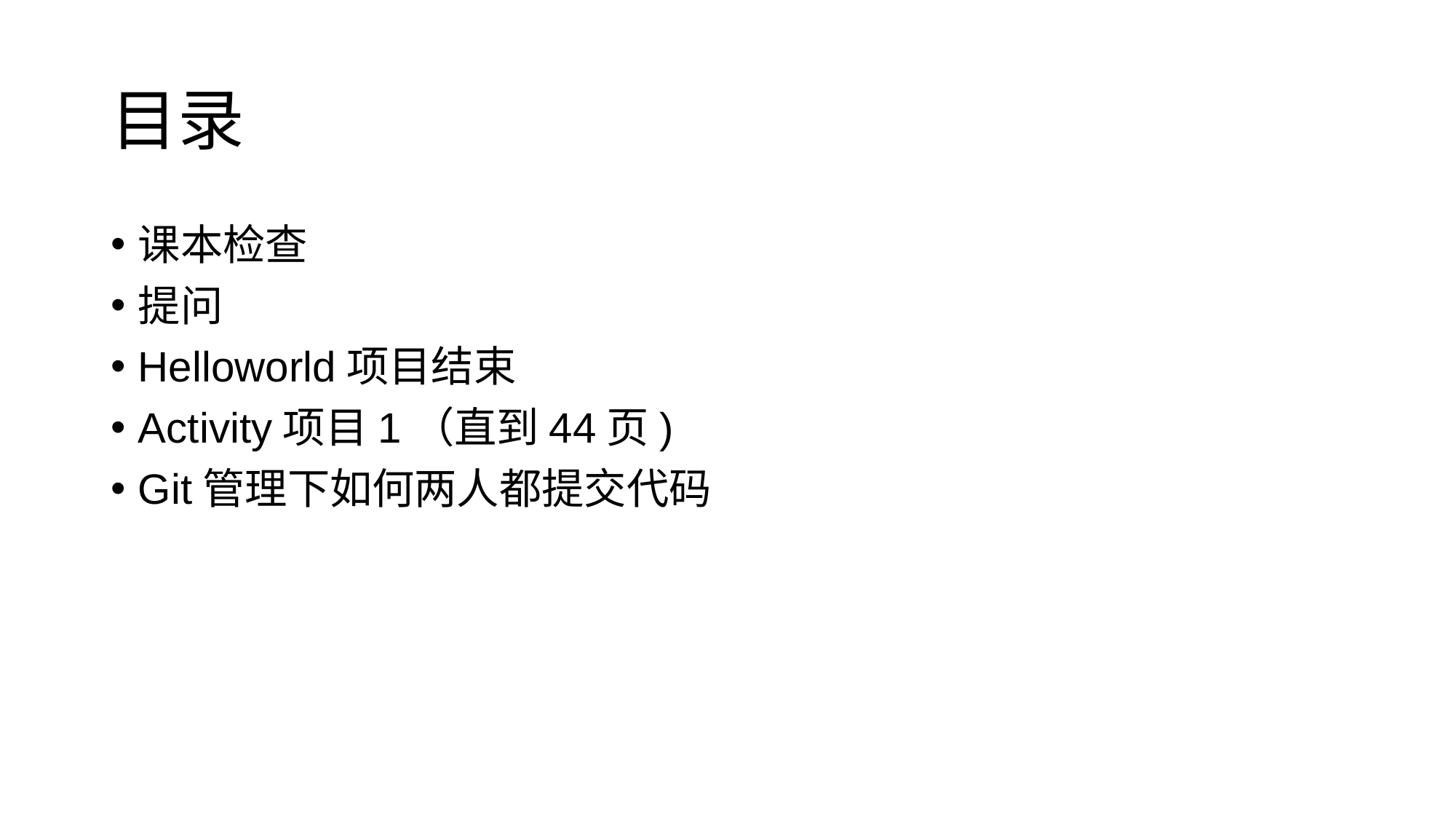

# 目录
课本检查
提问
Helloworld项目结束
Activity项目1（直到44页)
Git管理下如何两人都提交代码